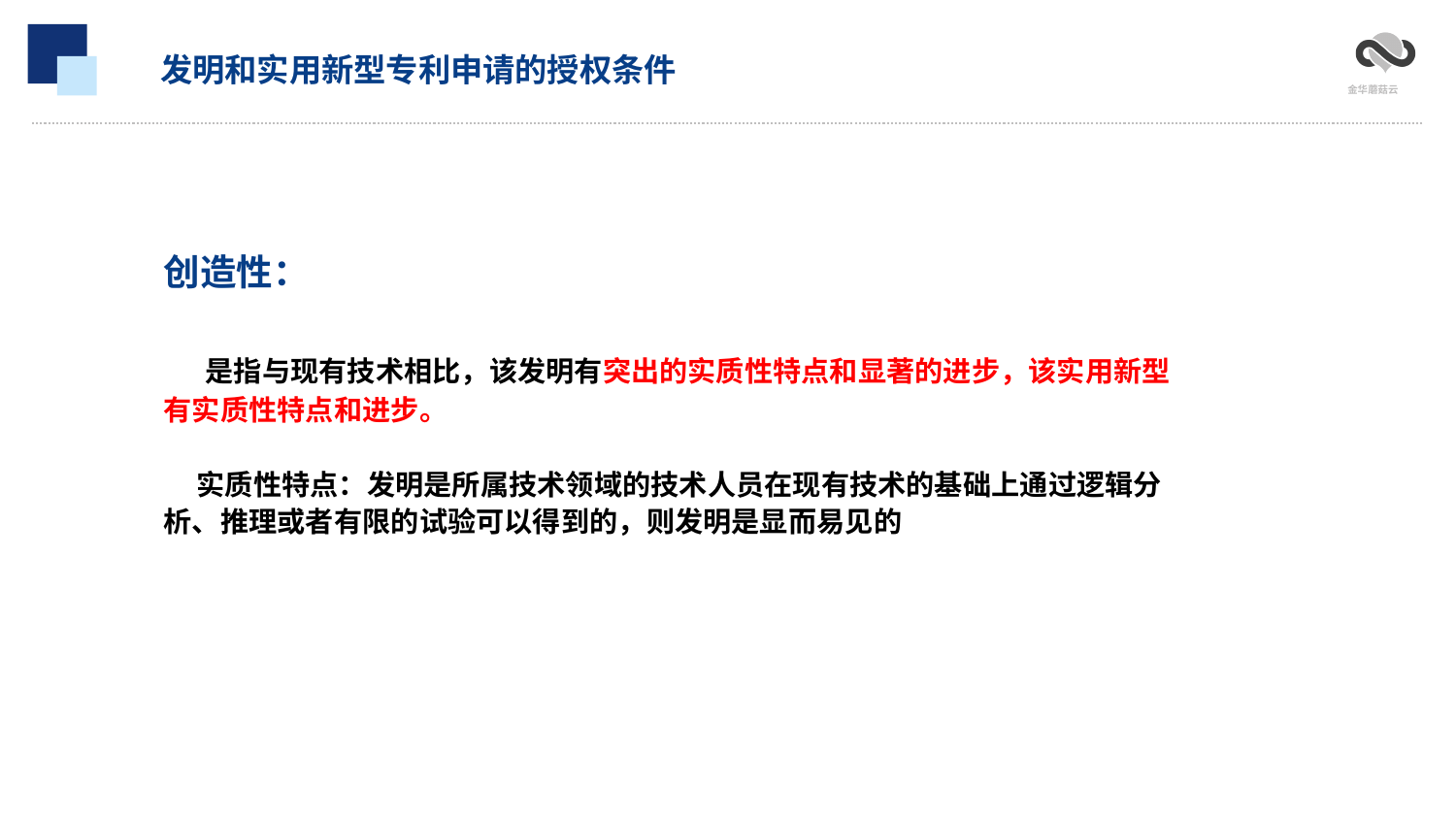

发明和实用新型专利申请的授权条件
创造性：

    是指与现有技术相比，该发明有突出的实质性特点和显著的进步，该实用新型有实质性特点和进步。

    实质性特点：发明是所属技术领域的技术人员在现有技术的基础上通过逻辑分析、推理或者有限的试验可以得到的，则发明是显而易见的